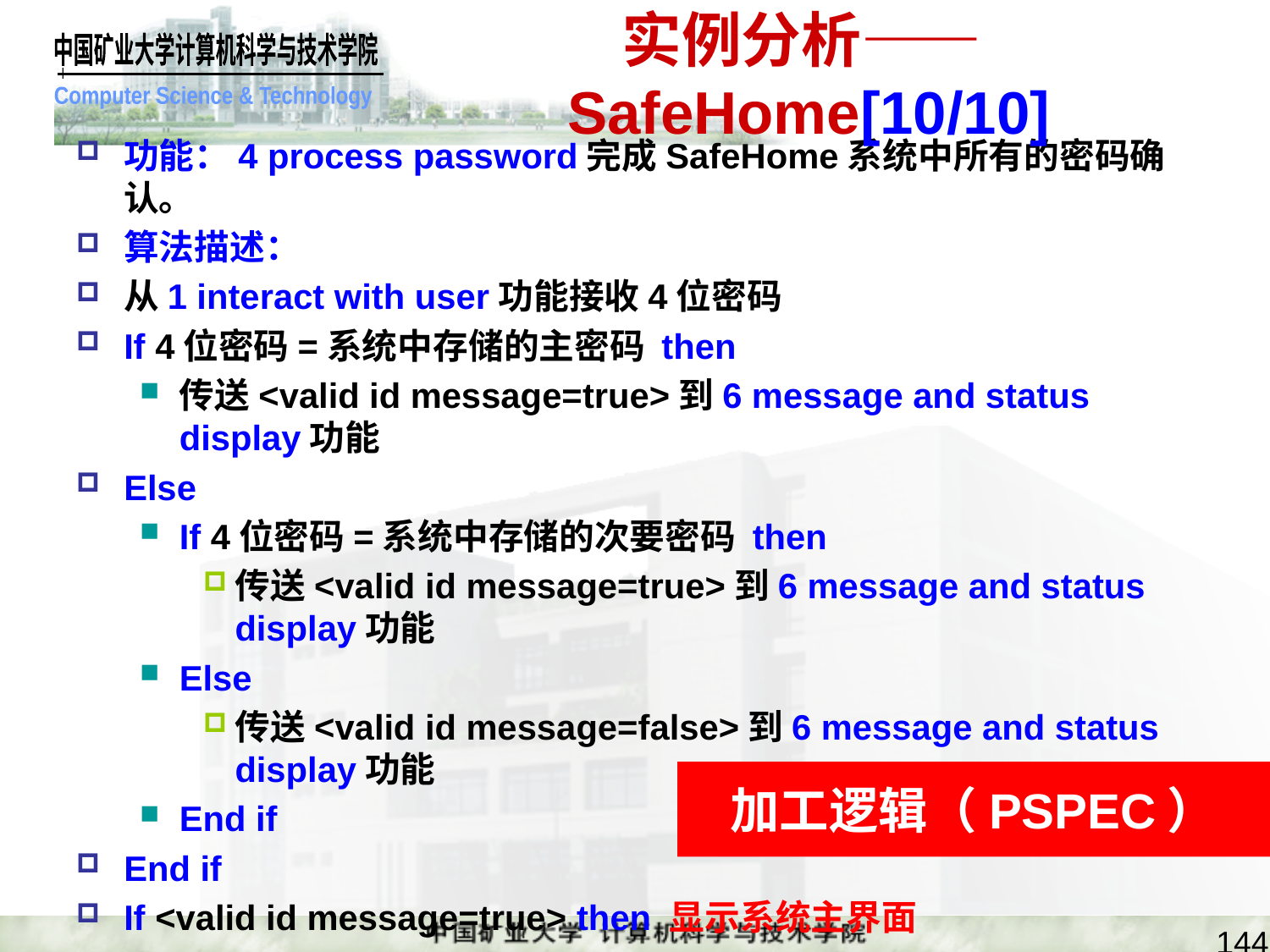

实例分析——SafeHome[10/10]
功能：4 process password完成SafeHome系统中所有的密码确认。
算法描述：
从1 interact with user功能接收4位密码
If 4位密码=系统中存储的主密码 then
传送<valid id message=true>到6 message and status display功能
Else
If 4位密码=系统中存储的次要密码 then
传送<valid id message=true>到6 message and status display功能
Else
传送<valid id message=false>到6 message and status display功能
End if
End if
If <valid id message=true> then 显示系统主界面
加工逻辑（PSPEC）
144